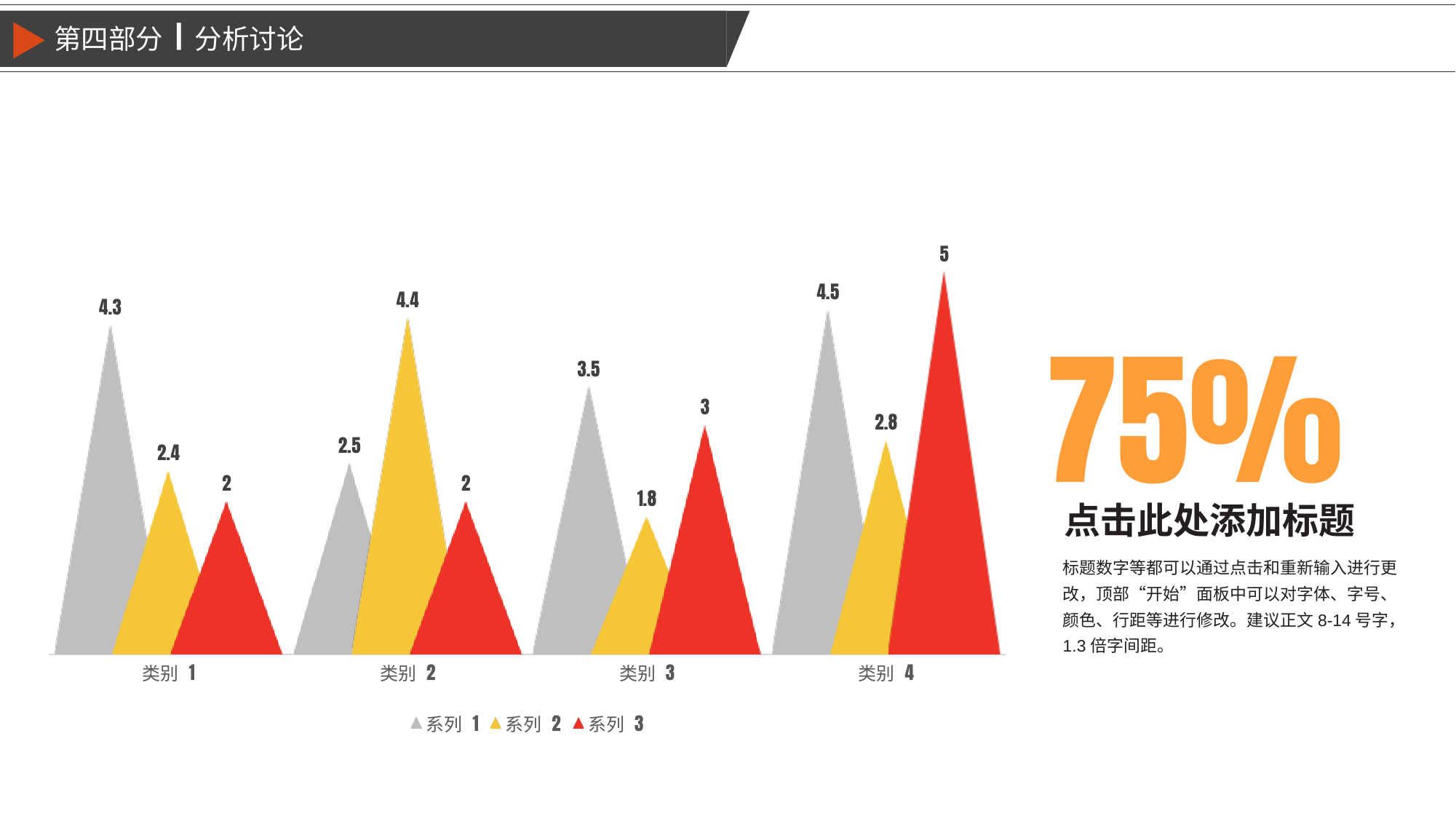

第四部分 | 分析讨论

### Chart

| Category | 系列 1 | 系列 2 | 系列 3 |
|---|---|---|---|
| 类别 1 | 4.3 | 2.4 | 2.0 |
| 类别 2 | 2.5 | 4.4 | 2.0 |
| 类别 3 | 3.5 | 1.8 | 3.0 |
| 类别 4 | 4.5 | 2.8 | 5.0 |
75%
点击此处添加标题
标题数字等都可以通过点击和重新输入进行更改，顶部“开始”面板中可以对字体、字号、颜色、行距等进行修改。建议正文8-14号字，1.3倍字间距。